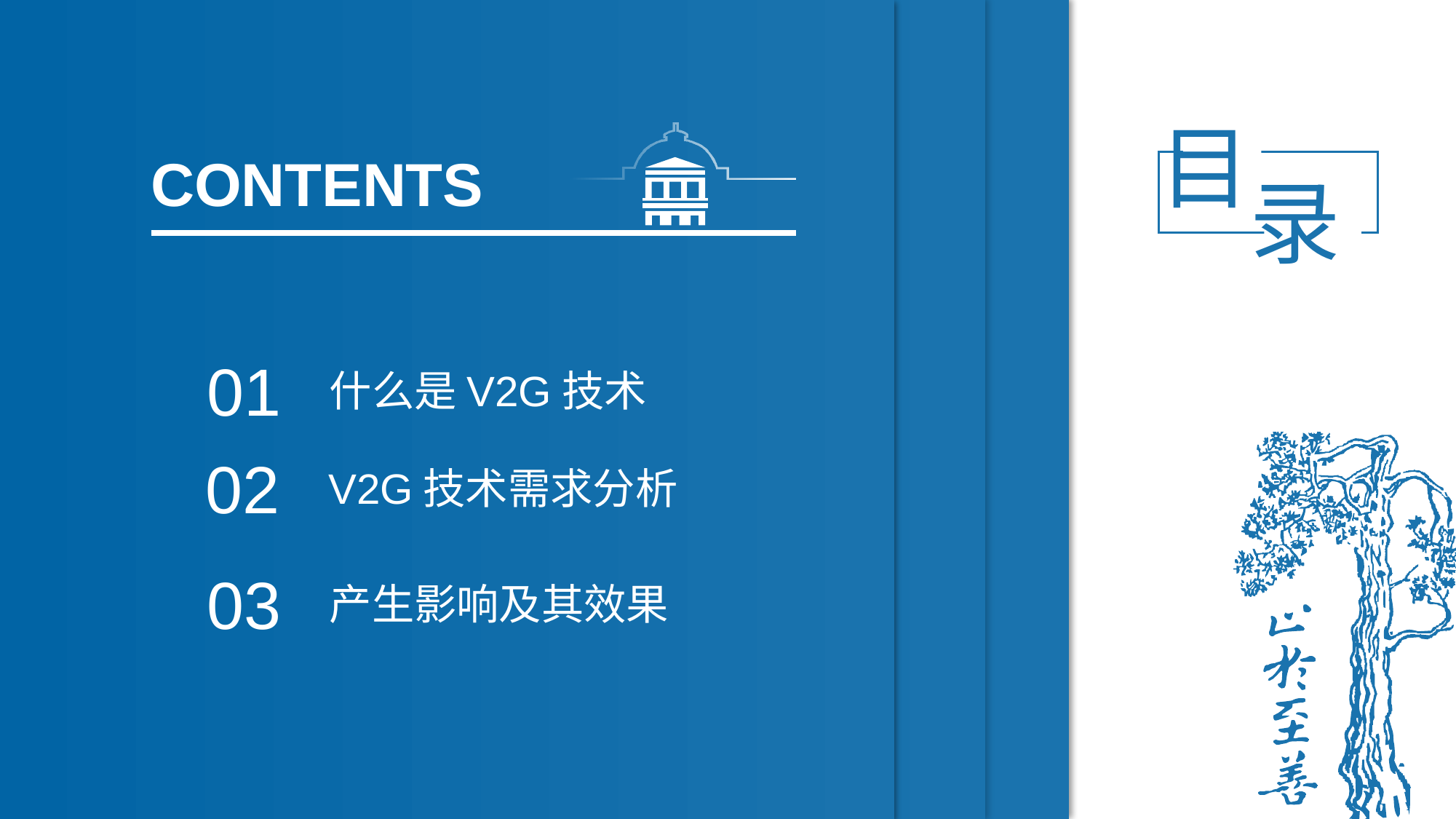

目

录

CONTENTS
01
什么是V2G技术

02
V2G技术需求分析

03
产生影响及其效果